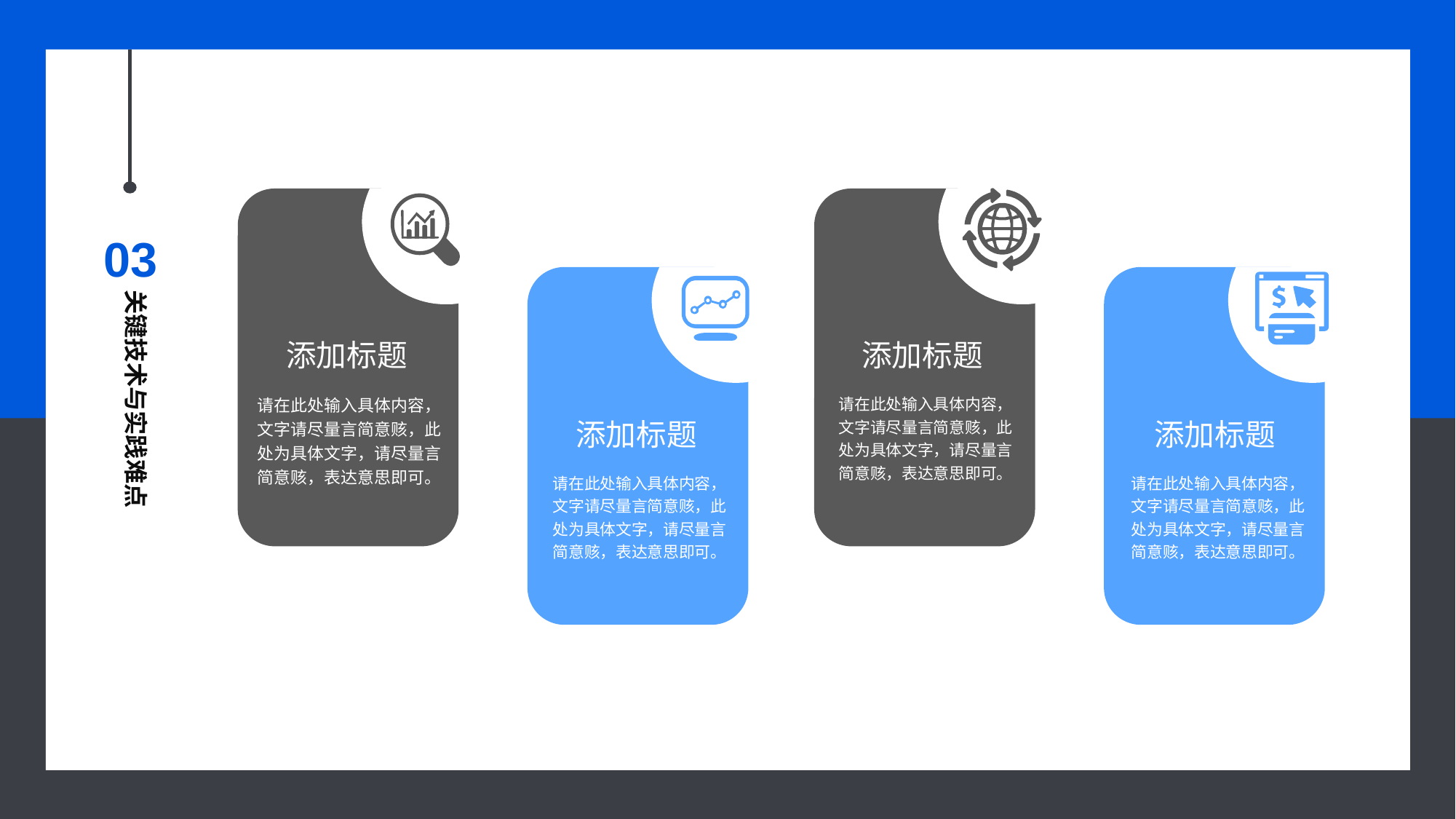

03

关键技术与实践难点
添加标题
添加标题
请在此处输入具体内容，文字请尽量言简意赅，此处为具体文字，请尽量言简意赅，表达意思即可。
请在此处输入具体内容，文字请尽量言简意赅，此处为具体文字，请尽量言简意赅，表达意思即可。
添加标题
添加标题
请在此处输入具体内容，文字请尽量言简意赅，此处为具体文字，请尽量言简意赅，表达意思即可。
请在此处输入具体内容，文字请尽量言简意赅，此处为具体文字，请尽量言简意赅，表达意思即可。